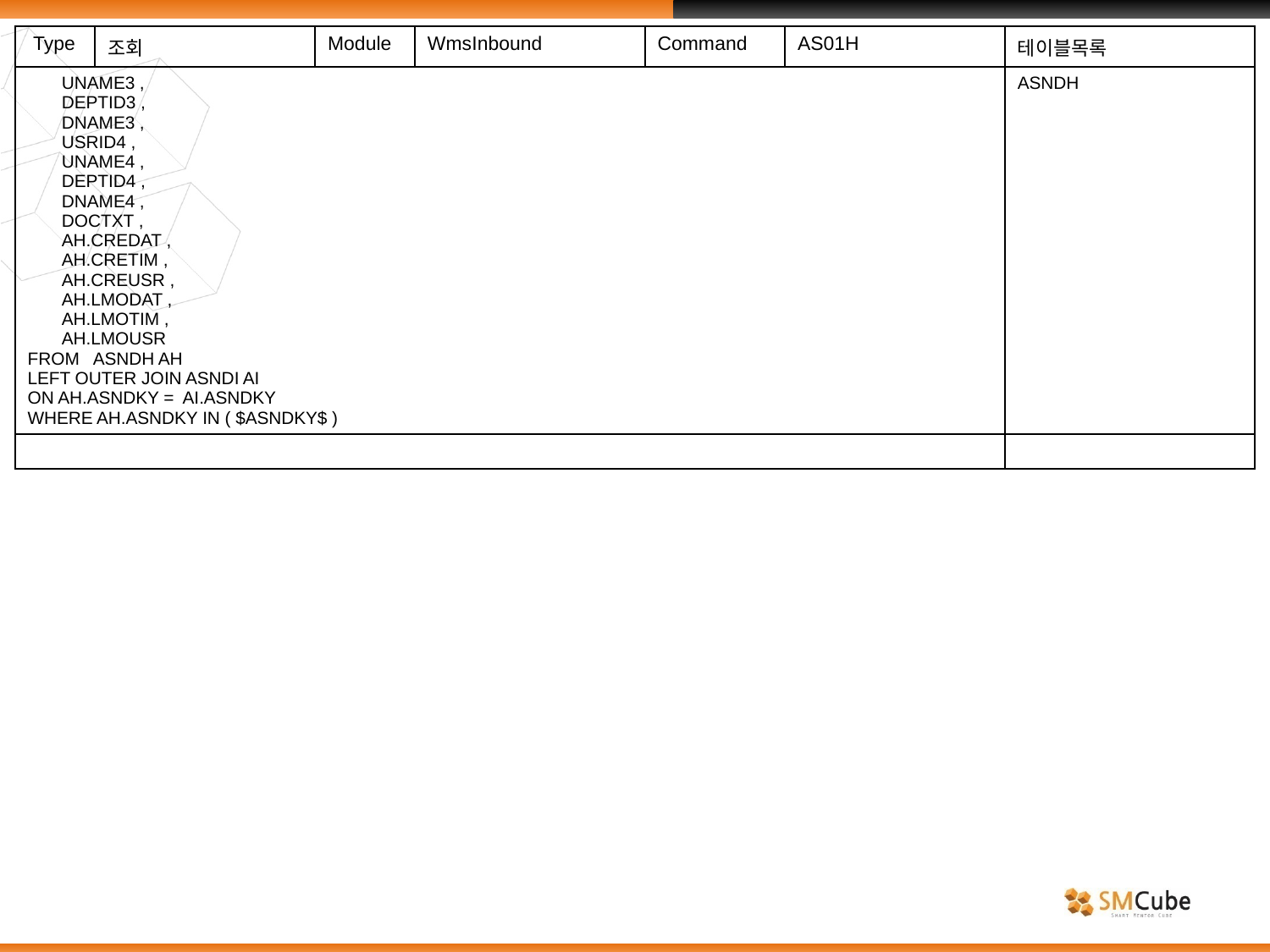

| Type | 조회 | Module | WmsInbound | Command | AS01H | 테이블목록 |
| --- | --- | --- | --- | --- | --- | --- |
| UNAME3 , DEPTID3 , DNAME3 , USRID4 , UNAME4 , DEPTID4 , DNAME4 , DOCTXT , AH.CREDAT , AH.CRETIM , AH.CREUSR , AH.LMODAT , AH.LMOTIM , AH.LMOUSR FROM ASNDH AH LEFT OUTER JOIN ASNDI AI ON AH.ASNDKY = AI.ASNDKY WHERE AH.ASNDKY IN ( $ASNDKY$ ) |  |  |  |  |  | ASNDH |
|  |  |  |  |  |  |  |